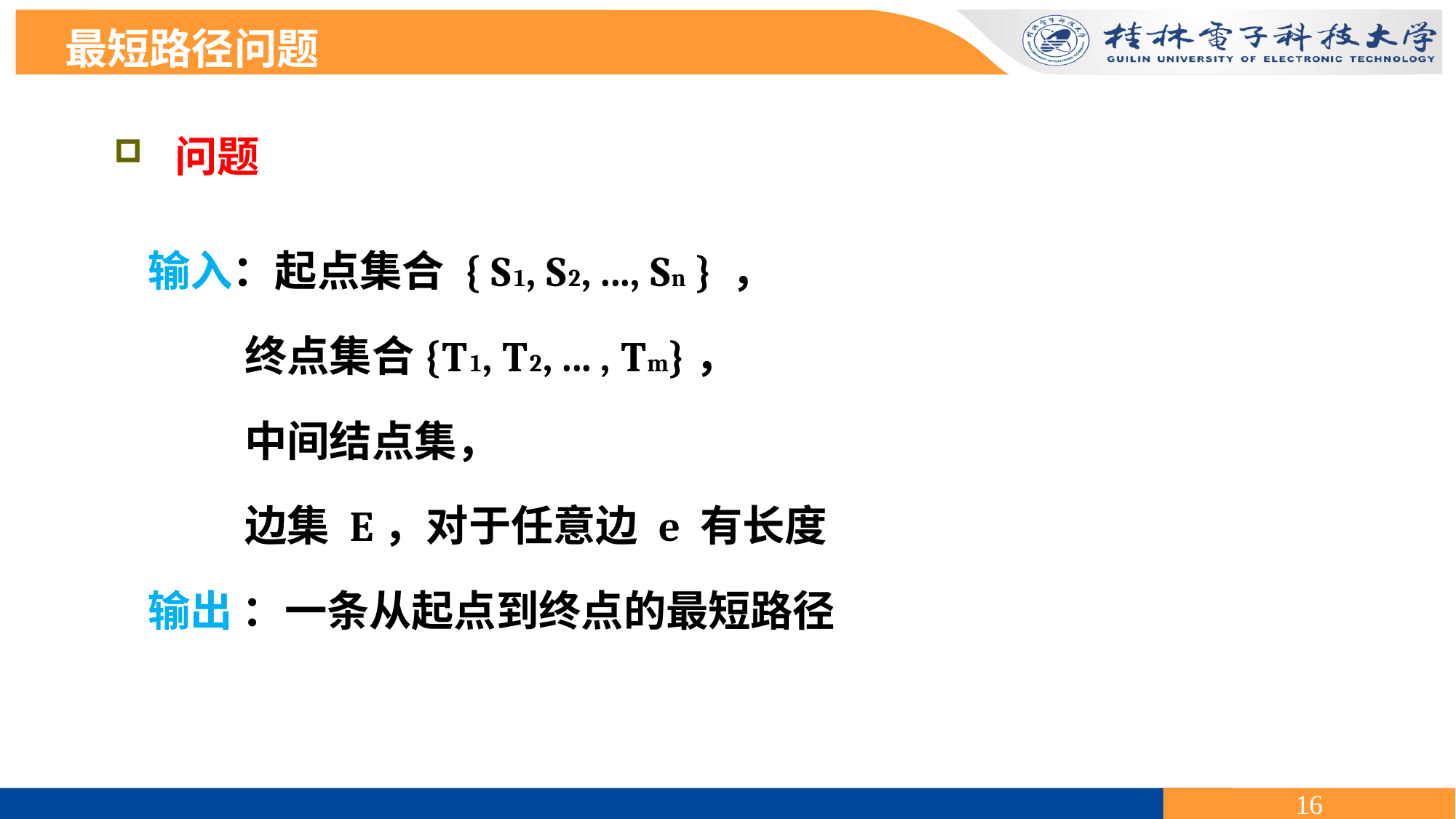

最短路径问题
 问题
输入：起点集合 { S1, S2, ..., Sn } ，
         终点集合{T1, T2, ... , Tm}，
         中间结点集，
         边集 E，对于任意边 e 有长度
输出 ：一条从起点到终点的最短路径